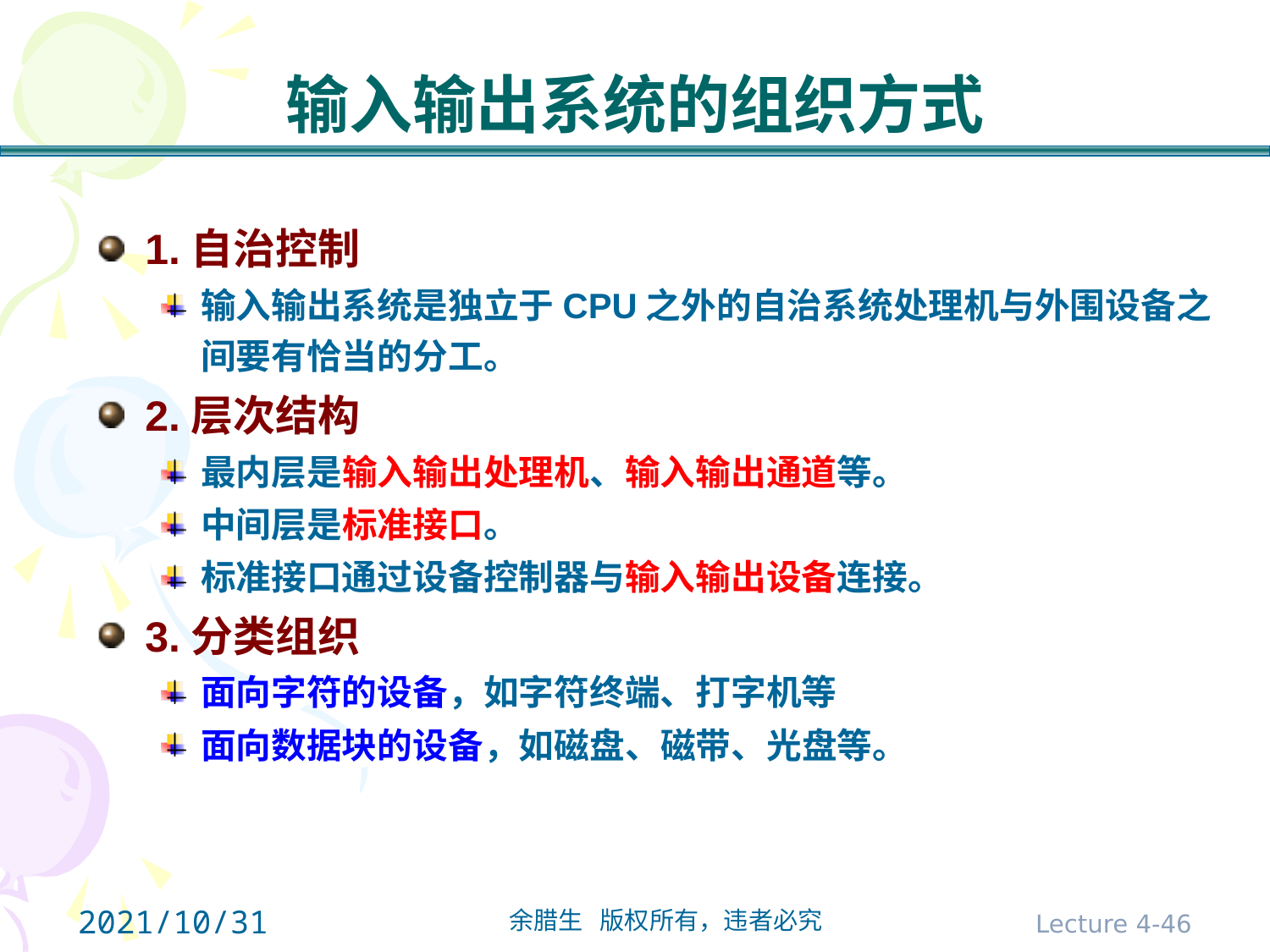

# 输入输出系统的组织方式
1.自治控制
输入输出系统是独立于CPU之外的自治系统处理机与外围设备之间要有恰当的分工。
2.层次结构
最内层是输入输出处理机、输入输出通道等。
中间层是标准接口。
标准接口通过设备控制器与输入输出设备连接。
3.分类组织
面向字符的设备，如字符终端、打字机等
面向数据块的设备，如磁盘、磁带、光盘等。
2021/10/31
Lecture 4-46